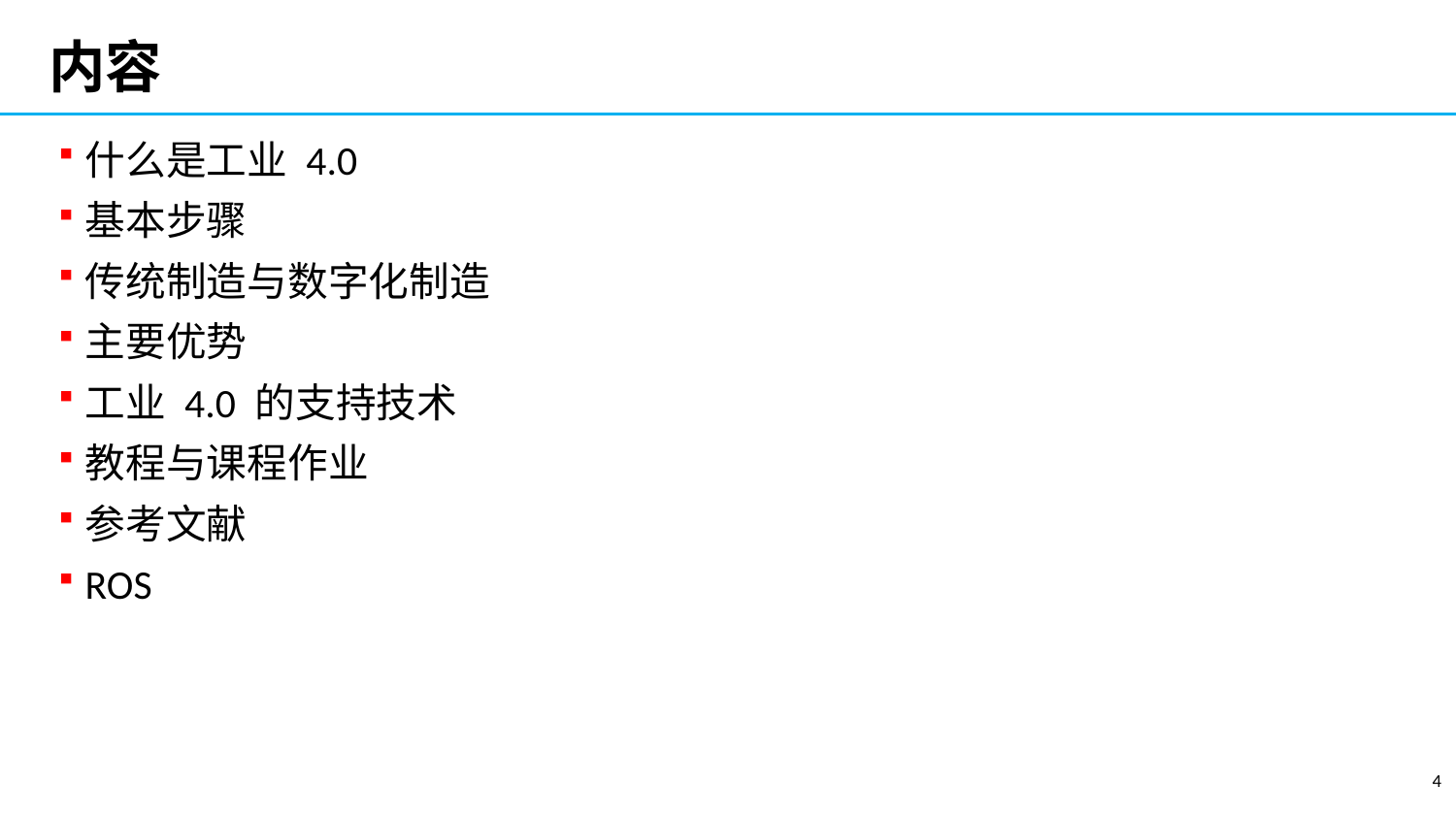

# 内容

什么是工业 4.0
基本步骤
传统制造与数字化制造
主要优势
工业 4.0 的支持技术
教程与课程作业
参考文献
ROS
4